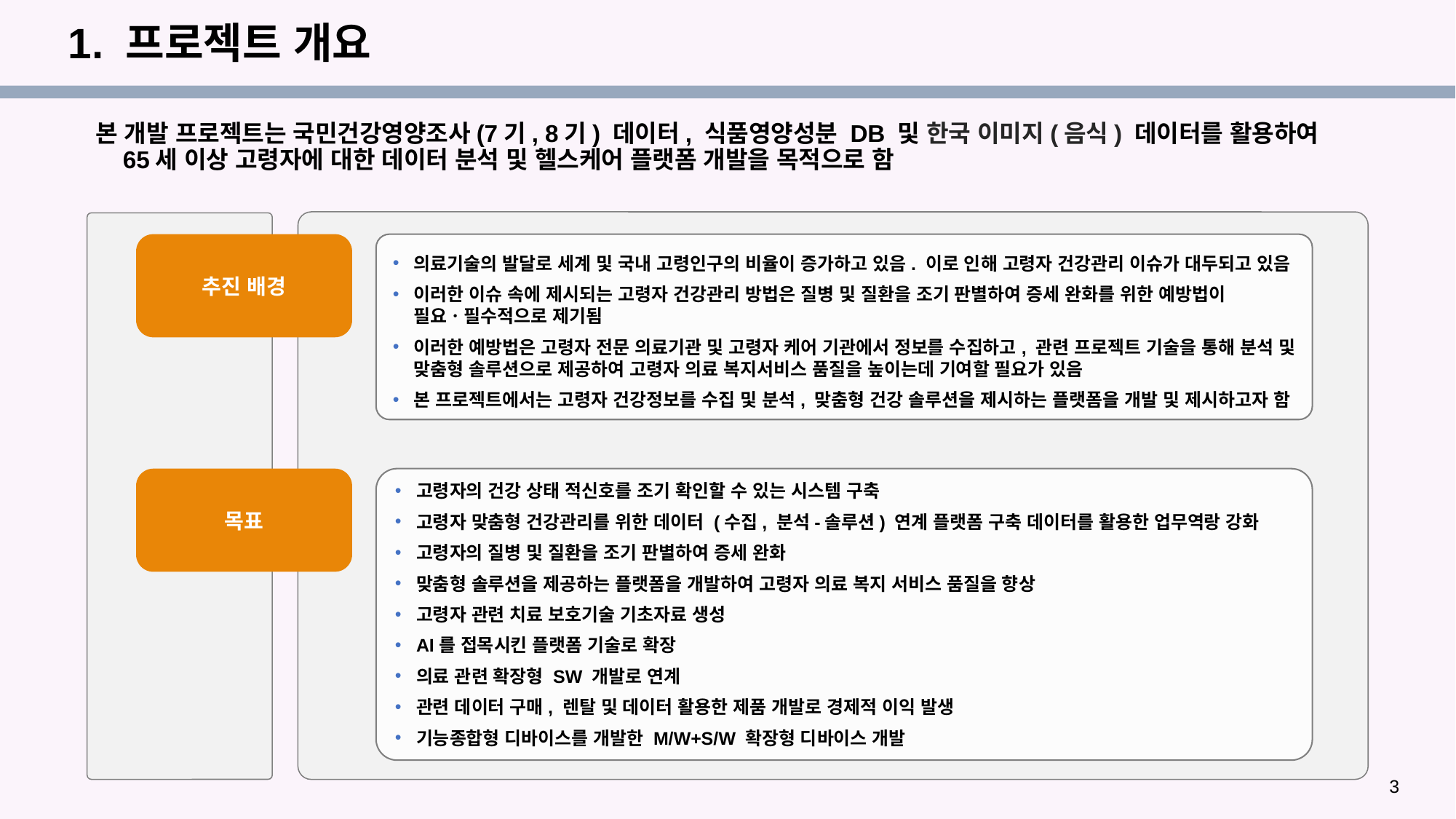

# 1. 프로젝트 개요
본 개발 프로젝트는 국민건강영양조사(7기, 8기) 데이터, 식품영양성분 DB 및 한국 이미지(음식) 데이터를 활용하여 65세 이상 고령자에 대한 데이터 분석 및 헬스케어 플랫폼 개발을 목적으로 함

추진 배경

의료기술의 발달로 세계 및 국내 고령인구의 비율이 증가하고 있음. 이로 인해 고령자 건강관리 이슈가 대두되고 있음
이러한 이슈 속에 제시되는 고령자 건강관리 방법은 질병 및 질환을 조기 판별하여 증세 완화를 위한 예방법이 필요ㆍ필수적으로 제기됨
이러한 예방법은 고령자 전문 의료기관 및 고령자 케어 기관에서 정보를 수집하고, 관련 프로젝트 기술을 통해 분석 및 맞춤형 솔루션으로 제공하여 고령자 의료 복지서비스 품질을 높이는데 기여할 필요가 있음
본 프로젝트에서는 고령자 건강정보를 수집 및 분석, 맞춤형 건강 솔루션을 제시하는 플랫폼을 개발 및 제시하고자 함

고령자의 건강 상태 적신호를 조기 확인할 수 있는 시스템 구축
고령자 맞춤형 건강관리를 위한 데이터 (수집, 분석-솔루션) 연계 플랫폼 구축 데이터를 활용한 업무역랑 강화
고령자의 질병 및 질환을 조기 판별하여 증세 완화
맞춤형 솔루션을 제공하는 플랫폼을 개발하여 고령자 의료 복지 서비스 품질을 향상
고령자 관련 치료 보호기술 기초자료 생성
AI를 접목시킨 플랫폼 기술로 확장
의료 관련 확장형 SW 개발로 연계
관련 데이터 구매, 렌탈 및 데이터 활용한 제품 개발로 경제적 이익 발생
기능종합형 디바이스를 개발한 M/W+S/W 확장형 디바이스 개발
목표